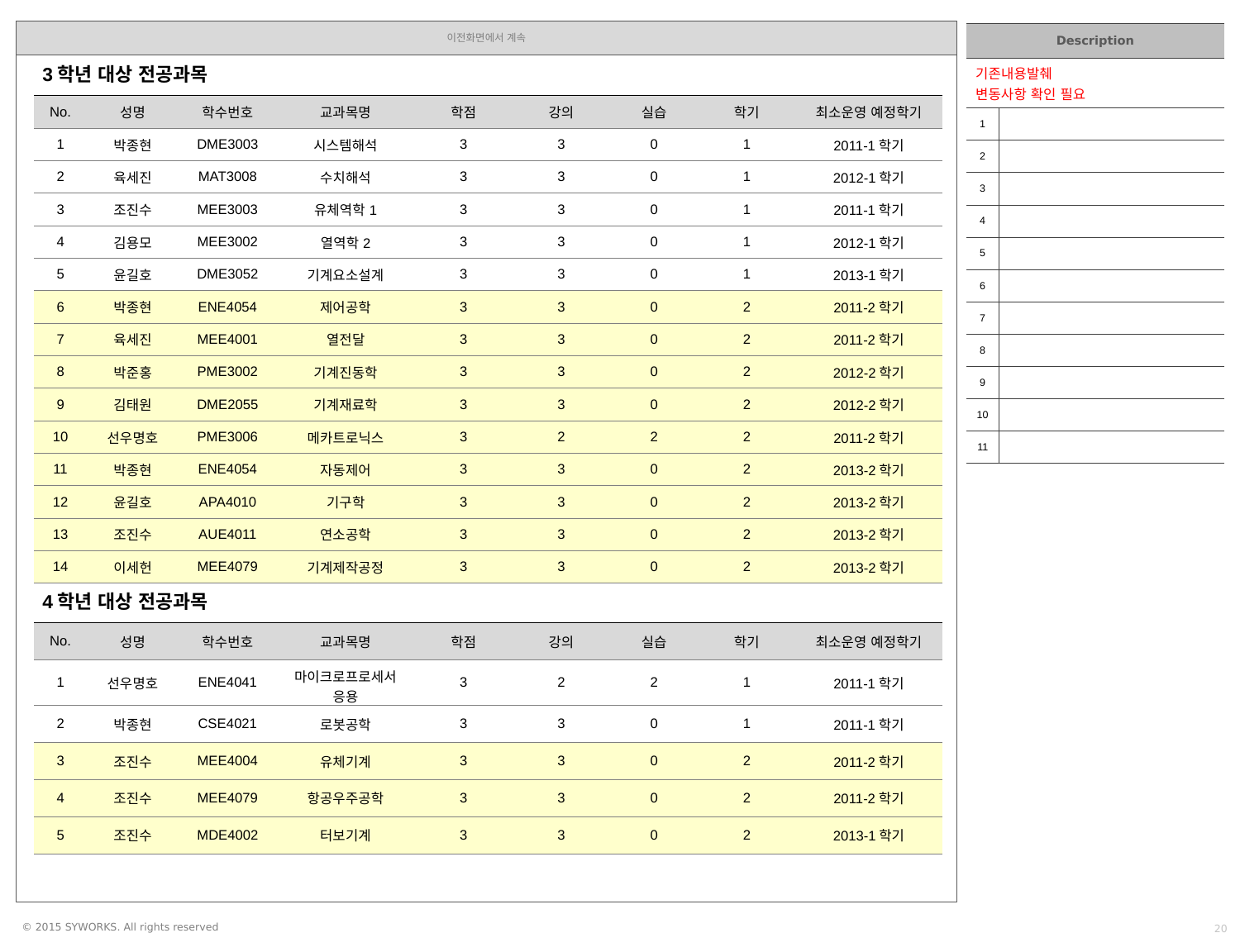

| Description |  |
| --- | --- |
| 기존내용발췌 변동사항 확인 필요 |  |
| 1 |  |
| 2 |  |
| 3 |  |
| 4 |  |
| 5 |  |
| 6 |  |
| 7 |  |
| 8 |  |
| 9 |  |
| 10 |  |
| 11 |  |
3학년 대상 전공과목
| No. | 성명 | 학수번호 | 교과목명 | 학점 | 강의 | 실습 | 학기 | 최소운영 예정학기 |
| --- | --- | --- | --- | --- | --- | --- | --- | --- |
| 1 | 박종현 | DME3003 | 시스템해석 | 3 | 3 | 0 | 1 | 2011-1학기 |
| 2 | 육세진 | MAT3008 | 수치해석 | 3 | 3 | 0 | 1 | 2012-1학기 |
| 3 | 조진수 | MEE3003 | 유체역학1 | 3 | 3 | 0 | 1 | 2011-1학기 |
| 4 | 김용모 | MEE3002 | 열역학2 | 3 | 3 | 0 | 1 | 2012-1학기 |
| 5 | 윤길호 | DME3052 | 기계요소설계 | 3 | 3 | 0 | 1 | 2013-1학기 |
| 6 | 박종현 | ENE4054 | 제어공학 | 3 | 3 | 0 | 2 | 2011-2학기 |
| 7 | 육세진 | MEE4001 | 열전달 | 3 | 3 | 0 | 2 | 2011-2학기 |
| 8 | 박준홍 | PME3002 | 기계진동학 | 3 | 3 | 0 | 2 | 2012-2학기 |
| 9 | 김태원 | DME2055 | 기계재료학 | 3 | 3 | 0 | 2 | 2012-2학기 |
| 10 | 선우명호 | PME3006 | 메카트로닉스 | 3 | 2 | 2 | 2 | 2011-2학기 |
| 11 | 박종현 | ENE4054 | 자동제어 | 3 | 3 | 0 | 2 | 2013-2학기 |
| 12 | 윤길호 | APA4010 | 기구학 | 3 | 3 | 0 | 2 | 2013-2학기 |
| 13 | 조진수 | AUE4011 | 연소공학 | 3 | 3 | 0 | 2 | 2013-2학기 |
| 14 | 이세헌 | MEE4079 | 기계제작공정 | 3 | 3 | 0 | 2 | 2013-2학기 |
4학년 대상 전공과목
| No. | 성명 | 학수번호 | 교과목명 | 학점 | 강의 | 실습 | 학기 | 최소운영 예정학기 |
| --- | --- | --- | --- | --- | --- | --- | --- | --- |
| 1 | 선우명호 | ENE4041 | 마이크로프로세서응용 | 3 | 2 | 2 | 1 | 2011-1학기 |
| 2 | 박종현 | CSE4021 | 로봇공학 | 3 | 3 | 0 | 1 | 2011-1학기 |
| 3 | 조진수 | MEE4004 | 유체기계 | 3 | 3 | 0 | 2 | 2011-2학기 |
| 4 | 조진수 | MEE4079 | 항공우주공학 | 3 | 3 | 0 | 2 | 2011-2학기 |
| 5 | 조진수 | MDE4002 | 터보기계 | 3 | 3 | 0 | 2 | 2013-1학기 |
20